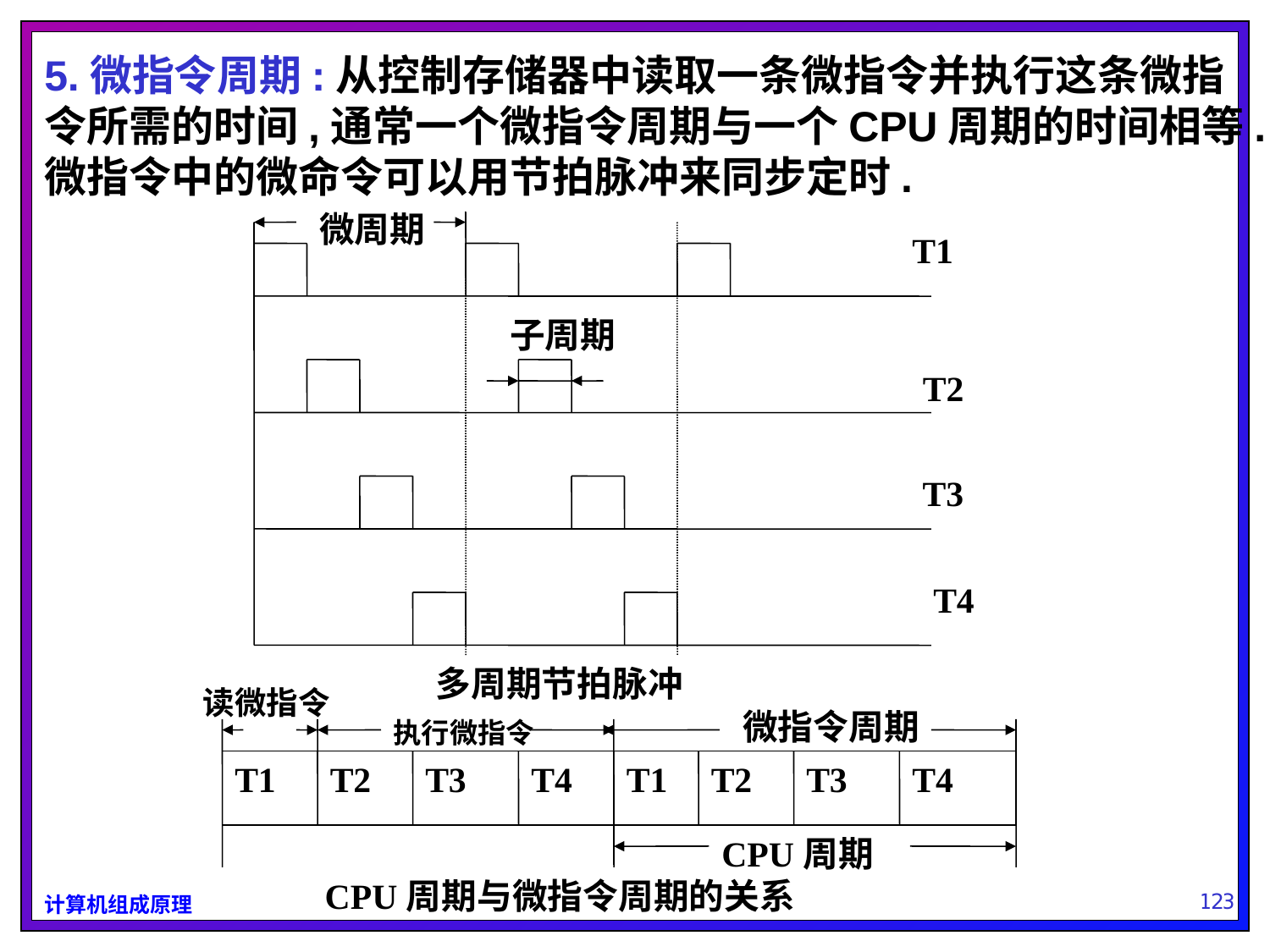

5.微指令周期:从控制存储器中读取一条微指令并执行这条微指令所需的时间,通常一个微指令周期与一个CPU周期的时间相等.微指令中的微命令可以用节拍脉冲来同步定时.
微周期

T1

子周期

T2

T3

T4

多周期节拍脉冲
读微指令
微指令周期
执行微指令

T1

T2

T3

T4

T1

T2

T3

T4
CPU周期

   CPU周期与微指令周期的关系